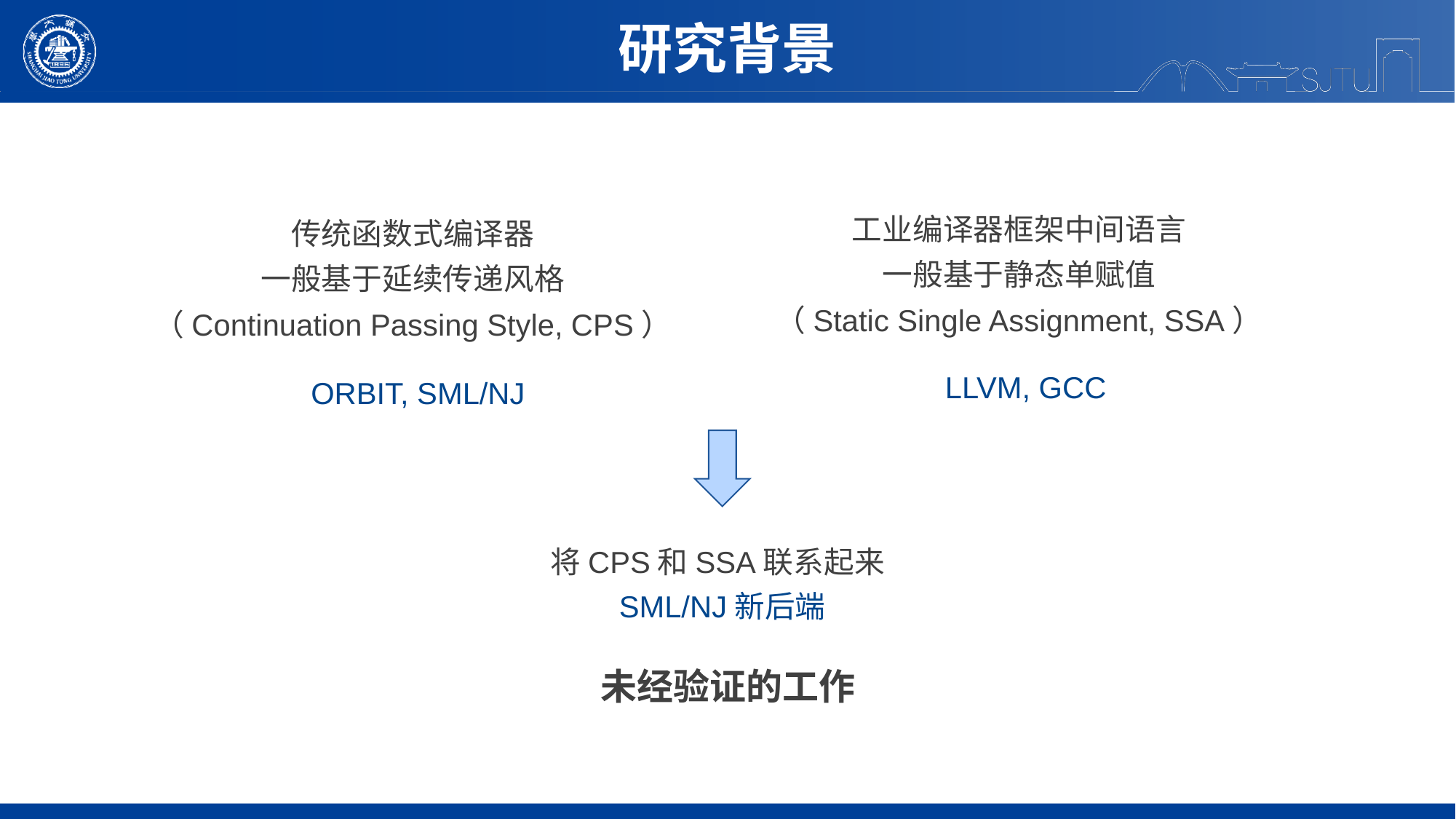

研究背景
工业编译器框架中间语言
一般基于静态单赋值
（Static Single Assignment, SSA）

传统函数式编译器
一般基于延续传递风格
（Continuation Passing Style, CPS）
LLVM, GCC
ORBIT, SML/NJ

将CPS和SSA联系起来
SML/NJ新后端
未经验证的工作